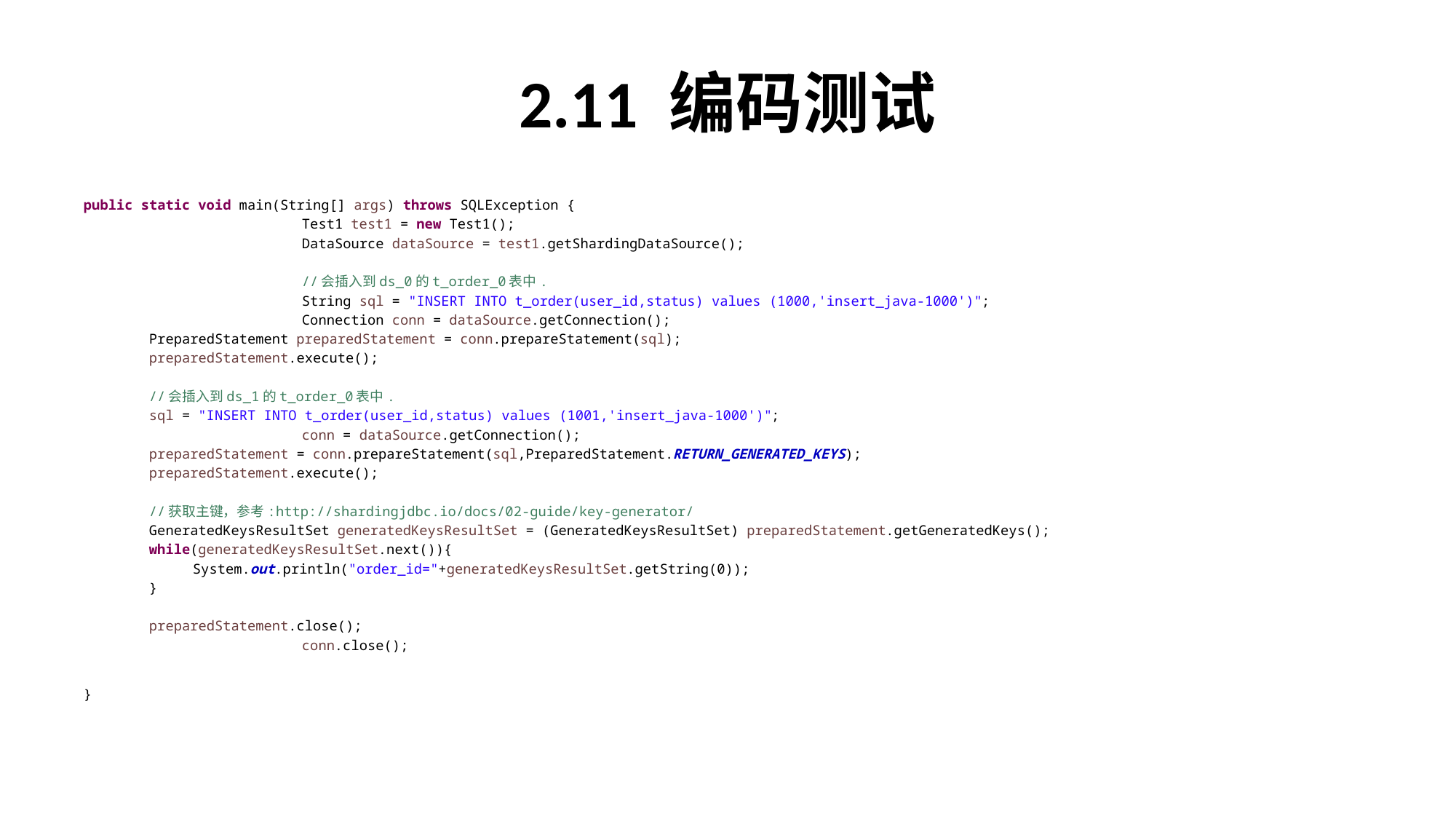

# 2.11 编码测试
public static void main(String[] args) throws SQLException {
		Test1 test1 = new Test1();
		DataSource dataSource = test1.getShardingDataSource();

		//会插入到ds_0的t_order_0表中.
		String sql = "INSERT INTO t_order(user_id,status) values (1000,'insert_java-1000')";
		Connection conn = dataSource.getConnection();
        PreparedStatement preparedStatement = conn.prepareStatement(sql);
        preparedStatement.execute();

        //会插入到ds_1的t_order_0表中.
        sql = "INSERT INTO t_order(user_id,status) values (1001,'insert_java-1000')";
		conn = dataSource.getConnection();
        preparedStatement = conn.prepareStatement(sql,PreparedStatement.RETURN_GENERATED_KEYS);
        preparedStatement.execute();

        //获取主键，参考:http://shardingjdbc.io/docs/02-guide/key-generator/
        GeneratedKeysResultSet generatedKeysResultSet = (GeneratedKeysResultSet) preparedStatement.getGeneratedKeys();
        while(generatedKeysResultSet.next()){
        	System.out.println("order_id="+generatedKeysResultSet.getString(0));
        }

        preparedStatement.close();
		conn.close();
}